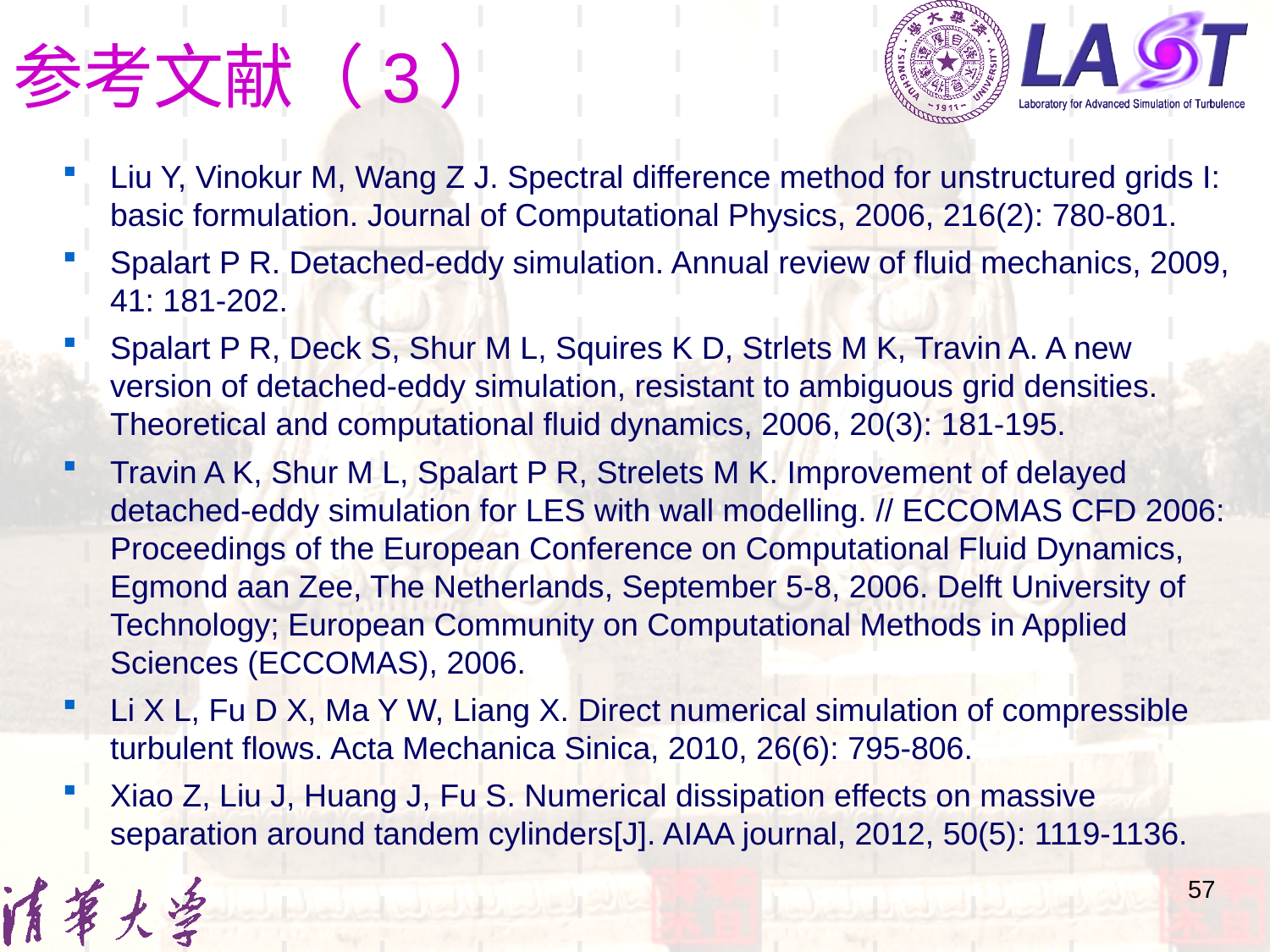

# 参考文献（3）
Liu Y, Vinokur M, Wang Z J. Spectral difference method for unstructured grids I: basic formulation. Journal of Computational Physics, 2006, 216(2): 780-801.
Spalart P R. Detached-eddy simulation. Annual review of fluid mechanics, 2009, 41: 181-202.
Spalart P R, Deck S, Shur M L, Squires K D, Strlets M K, Travin A. A new version of detached-eddy simulation, resistant to ambiguous grid densities. Theoretical and computational fluid dynamics, 2006, 20(3): 181-195.
Travin A K, Shur M L, Spalart P R, Strelets M K. Improvement of delayed detached-eddy simulation for LES with wall modelling. // ECCOMAS CFD 2006: Proceedings of the European Conference on Computational Fluid Dynamics, Egmond aan Zee, The Netherlands, September 5-8, 2006. Delft University of Technology; European Community on Computational Methods in Applied Sciences (ECCOMAS), 2006.
Li X L, Fu D X, Ma Y W, Liang X. Direct numerical simulation of compressible turbulent flows. Acta Mechanica Sinica, 2010, 26(6): 795-806.
Xiao Z, Liu J, Huang J, Fu S. Numerical dissipation effects on massive separation around tandem cylinders[J]. AIAA journal, 2012, 50(5): 1119-1136.

57